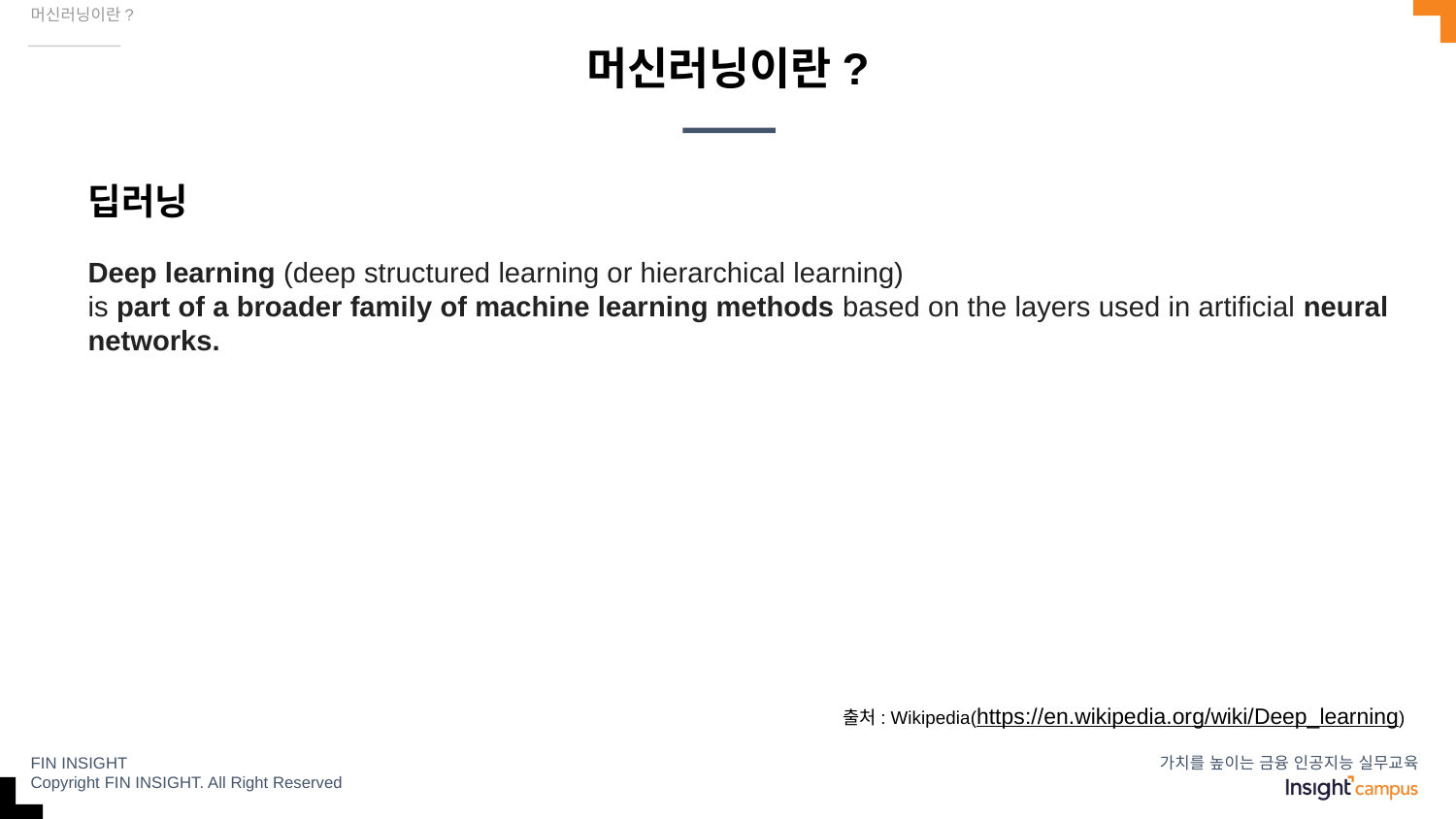

머신러닝이란?
# 머신러닝이란?
딥러닝
Deep learning (deep structured learning or hierarchical learning)
is part of a broader family of machine learning methods based on the layers used in artificial neural networks.
출처: Wikipedia(https://en.wikipedia.org/wiki/Deep_learning)